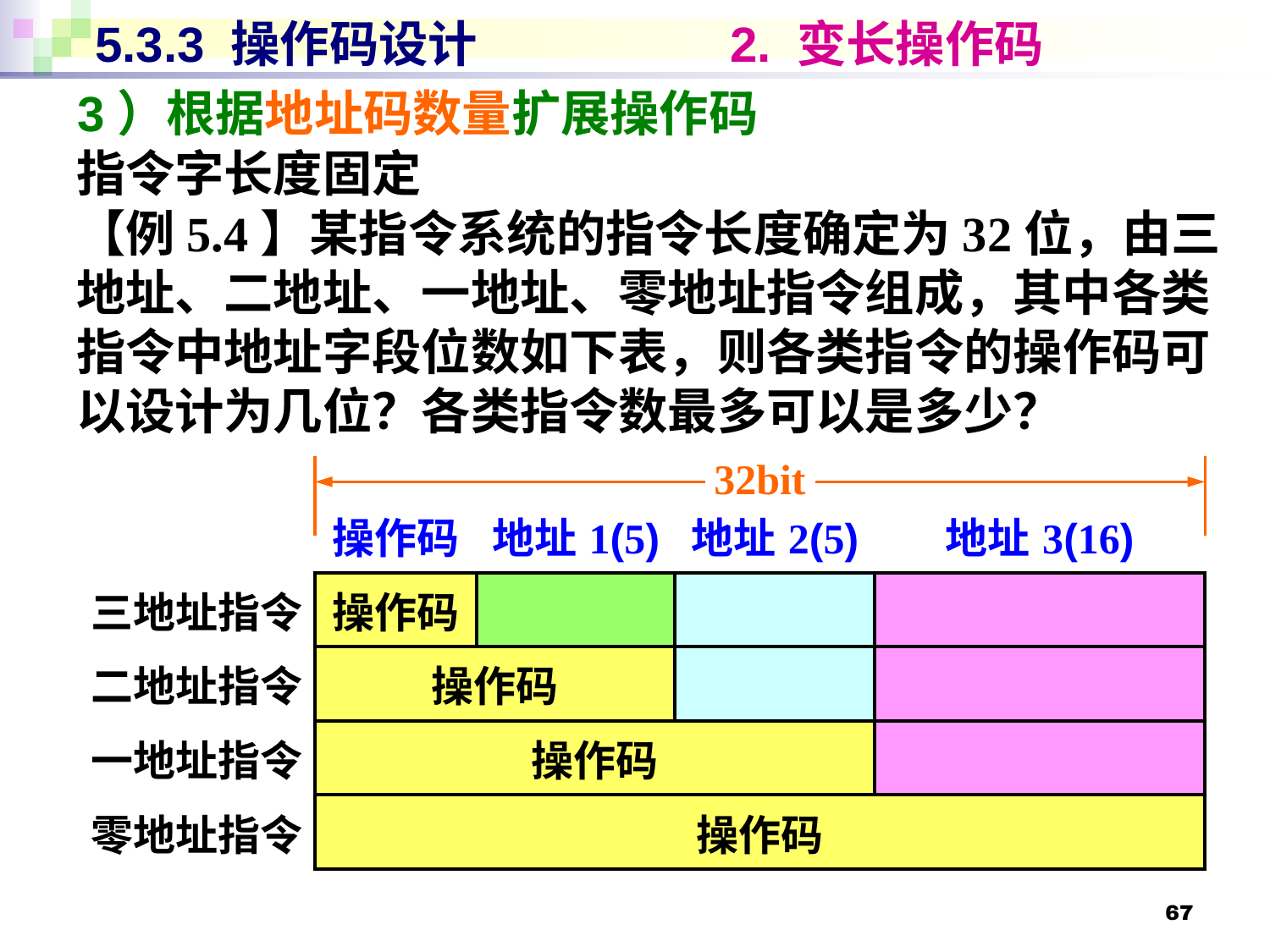

# 5.3.3 操作码设计		2. 变长操作码
3）根据地址码数量扩展操作码
指令字长度固定
【例5.4】某指令系统的指令长度确定为32位，由三地址、二地址、一地址、零地址指令组成，其中各类指令中地址字段位数如下表，则各类指令的操作码可以设计为几位？各类指令数最多可以是多少？
32bit
|  | 操作码 | 地址1(5) | 地址2(5) | 地址3(16) |
| --- | --- | --- | --- | --- |
| 三地址指令 | 操作码 |  |  |  |
| 二地址指令 | 操作码 |  |  |  |
| 一地址指令 | 操作码 |  |  |  |
| 零地址指令 | 操作码 |  |  |  |
67